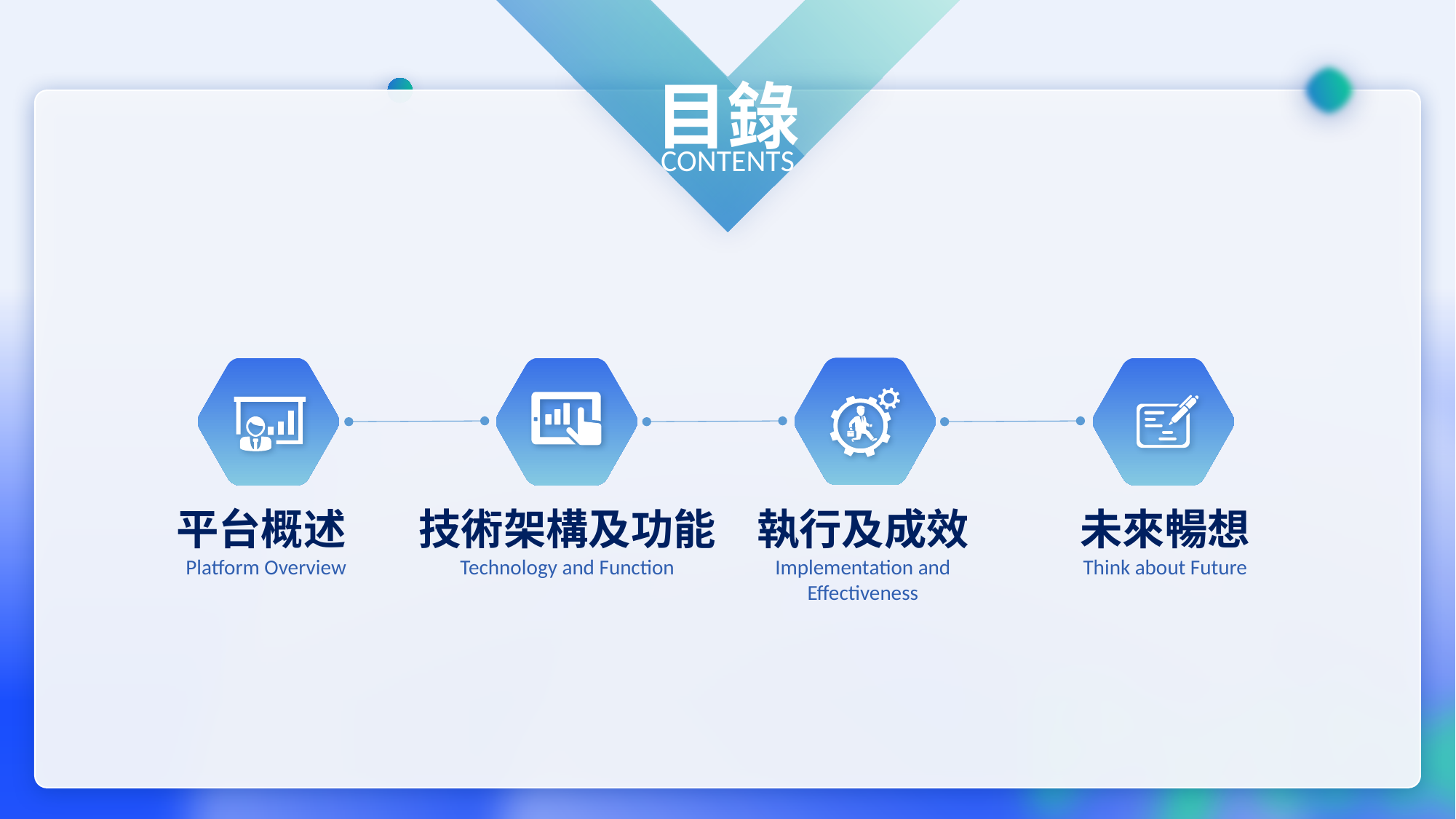

目錄

CONTENTS

平台概述Platform Overview
技術架構及功能
Technology and Function
執行及成效
Implementation and Effectiveness
未來暢想
Think about Future